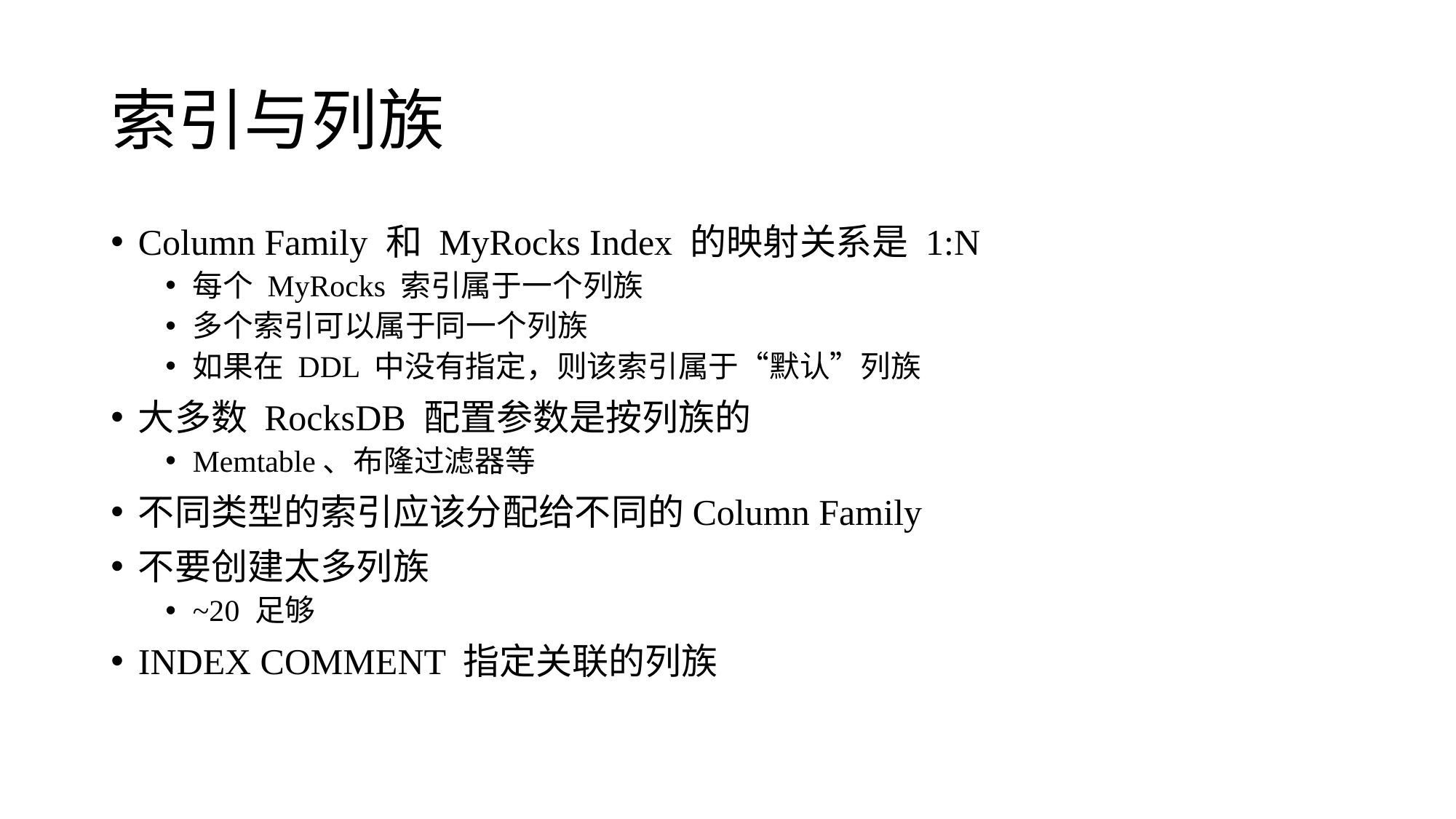

# 索引与列族
Column Family 和 MyRocks Index 的映射关系是 1:N
每个 MyRocks 索引属于一个列族
多个索引可以属于同一个列族
如果在 DDL 中没有指定，则该索引属于“默认”列族
大多数 RocksDB 配置参数是按列族的
Memtable、布隆过滤器等
不同类型的索引应该分配给不同的Column Family
不要创建太多列族
~20 足够
INDEX COMMENT 指定关联的列族